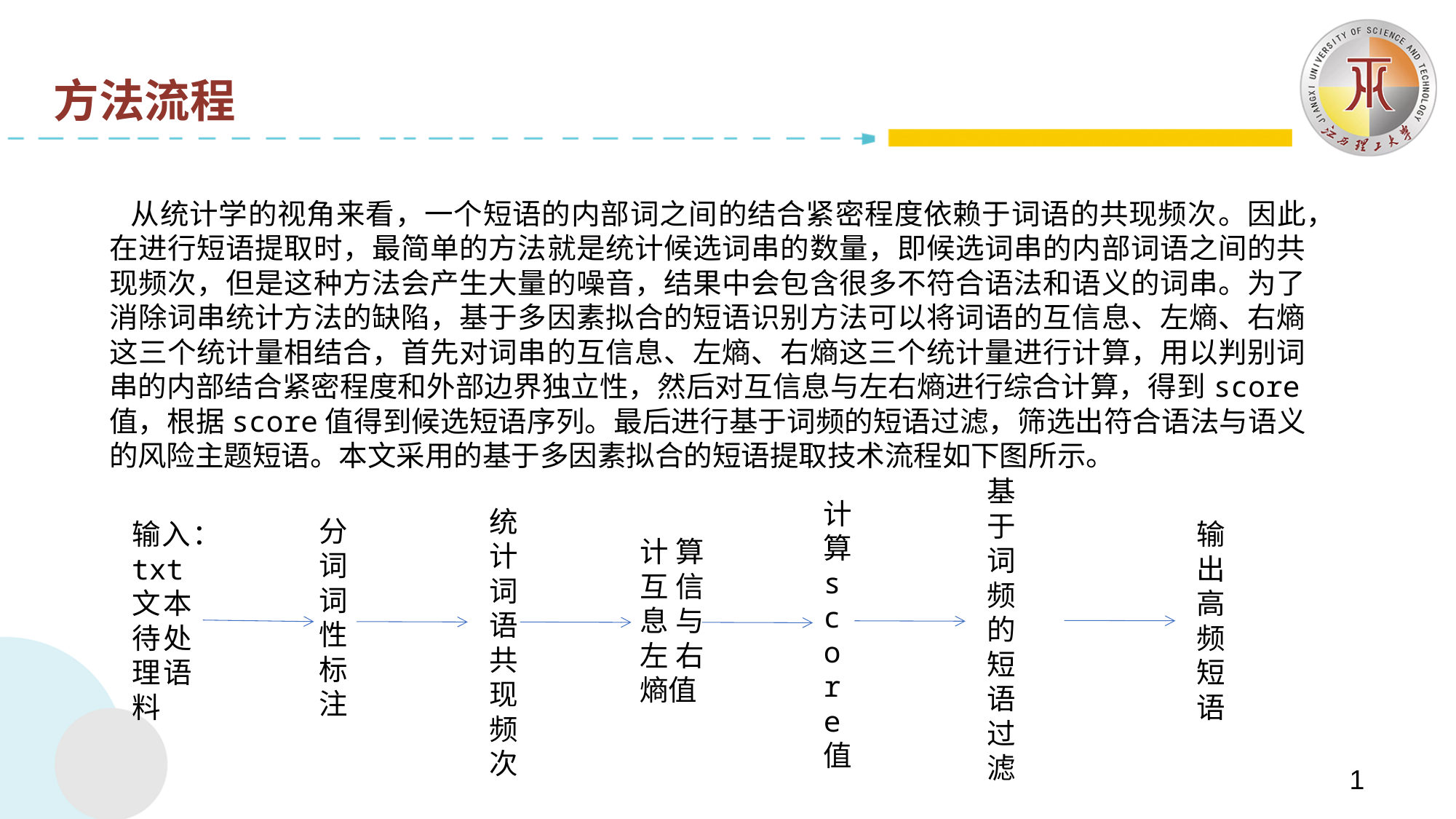

方法流程
  从统计学的视角来看，一个短语的内部词之间的结合紧密程度依赖于词语的共现频次。因此，在进行短语提取时，最简单的方法就是统计候选词串的数量，即候选词串的内部词语之间的共现频次，但是这种方法会产生大量的噪音，结果中会包含很多不符合语法和语义的词串。为了消除词串统计方法的缺陷，基于多因素拟合的短语识别方法可以将词语的互信息、左熵、右熵这三个统计量相结合，首先对词串的互信息、左熵、右熵这三个统计量进行计算，用以判别词串的内部结合紧密程度和外部边界独立性，然后对互信息与左右熵进行综合计算，得到score值，根据score值得到候选短语序列。最后进行基于词频的短语过滤，筛选出符合语法与语义的风险主题短语。本文采用的基于多因素拟合的短语提取技术流程如下图所示。
基于词频的短语过滤
计算score值
统计词语共现频次
分词
词性标注
输入：txt文本待处理语料
输出
高频短语
计算互信息与左右熵值
1